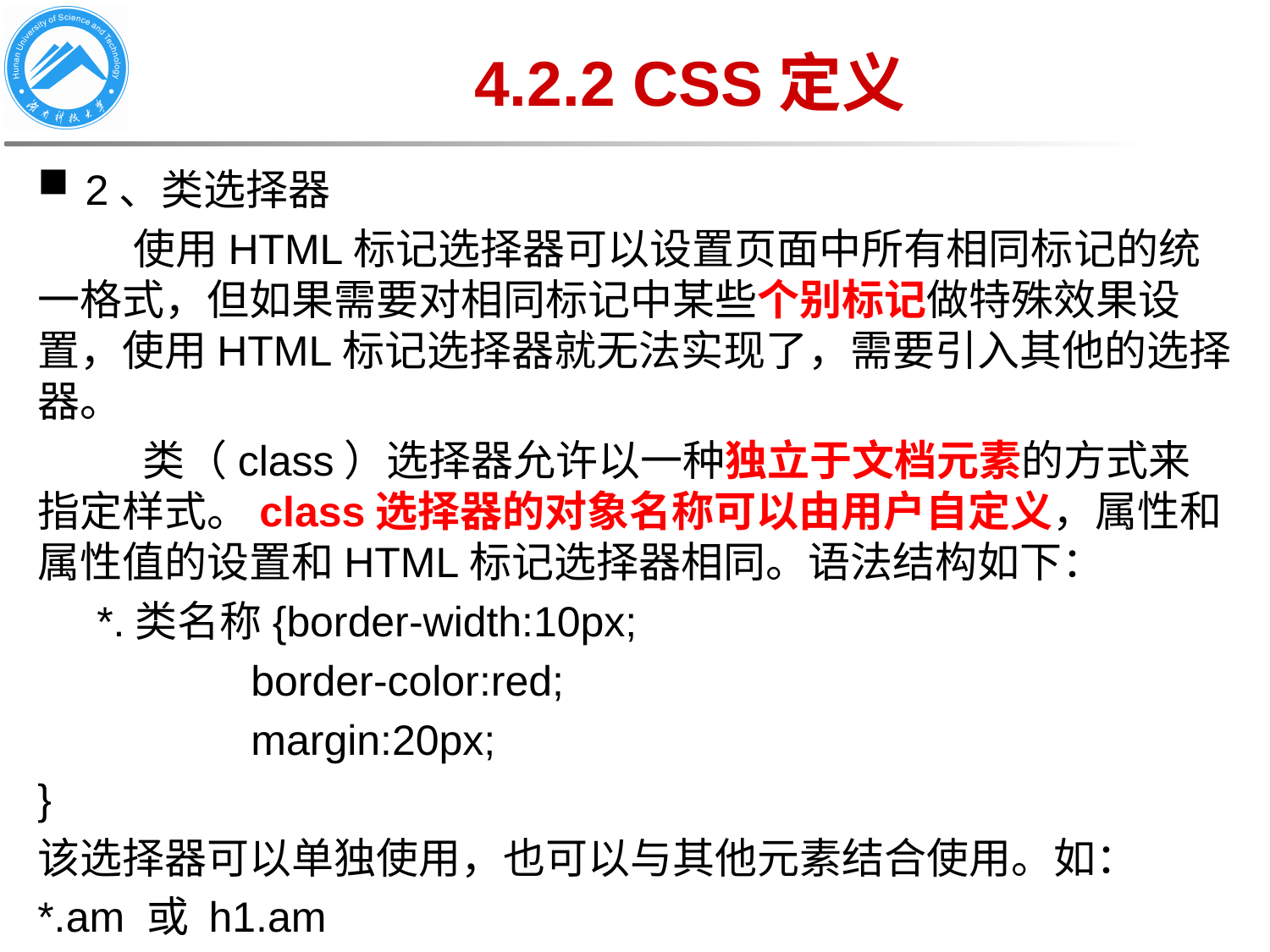

# 4.2.2 CSS定义
2、类选择器
         使用HTML标记选择器可以设置页面中所有相同标记的统一格式，但如果需要对相同标记中某些个别标记做特殊效果设置，使用HTML标记选择器就无法实现了，需要引入其他的选择器。
          类（class）选择器允许以一种独立于文档元素的方式来指定样式。class选择器的对象名称可以由用户自定义，属性和属性值的设置和HTML标记选择器相同。语法结构如下：
     *.类名称{border-width:10px;
                  border-color:red;
                  margin:20px;
}
该选择器可以单独使用，也可以与其他元素结合使用。如：
*.am 或 h1.am